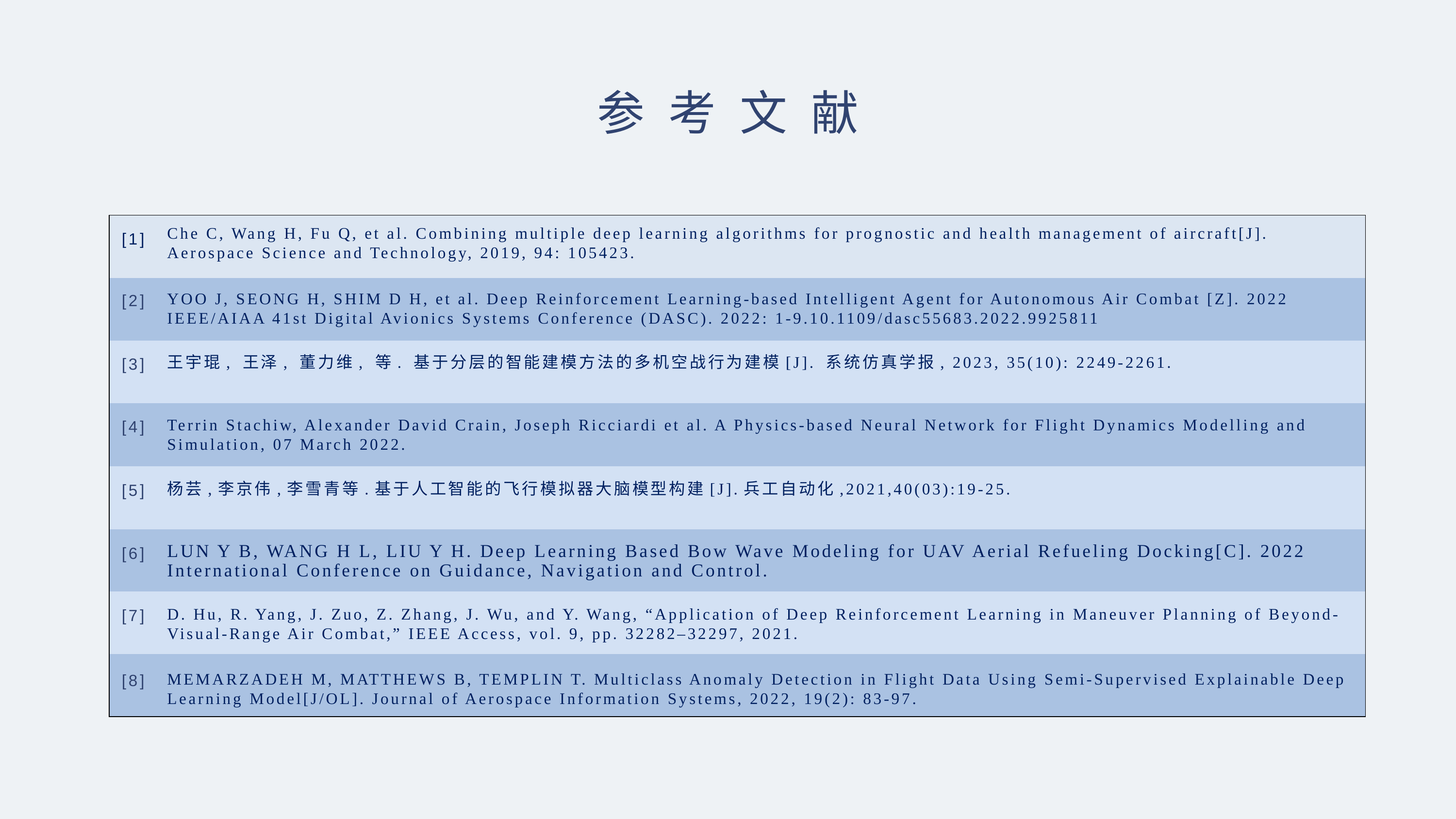

参考文献
|  |  |  |  |  |
| --- | --- | --- | --- | --- |
|  |  |  |  |  |
|  |  |  |  |  |
|  |  |  |  |  |
|  |  |  |  |  |
|  |  |  |  |  |
|  |  |  |  |  |
|  |  |  |  |  |
Che C, Wang H, Fu Q, et al. Combining multiple deep learning algorithms for prognostic and health management of aircraft[J]. Aerospace Science and Technology, 2019, 94: 105423.
YOO J, SEONG H, SHIM D H, et al. Deep Reinforcement Learning-based Intelligent Agent for Autonomous Air Combat [Z]. 2022 IEEE/AIAA 41st Digital Avionics Systems Conference (DASC). 2022: 1-9.10.1109/dasc55683.2022.9925811
王宇琨, 王泽, 董力维, 等. 基于分层的智能建模方法的多机空战行为建模[J]. 系统仿真学报, 2023, 35(10): 2249-2261.
Terrin Stachiw, Alexander David Crain, Joseph Ricciardi et al. A Physics-based Neural Network for Flight Dynamics Modelling and Simulation, 07 March 2022.
杨芸,李京伟,李雪青等.基于人工智能的飞行模拟器大脑模型构建[J].兵工自动化,2021,40(03):19-25.
LUN Y B, WANG H L, LIU Y H. Deep Learning Based Bow Wave Modeling for UAV Aerial Refueling Docking[C]. 2022 International Conference on Guidance, Navigation and Control.
D. Hu, R. Yang, J. Zuo, Z. Zhang, J. Wu, and Y. Wang, “Application of Deep Reinforcement Learning in Maneuver Planning of Beyond-Visual-Range Air Combat,” IEEE Access, vol. 9, pp. 32282–32297, 2021.
MEMARZADEH M, MATTHEWS B, TEMPLIN T. Multiclass Anomaly Detection in Flight Data Using Semi-Supervised Explainable Deep Learning Model[J/OL]. Journal of Aerospace Information Systems, 2022, 19(2): 83-97.
[1]
[2]
[3]
[4]
[5]
[6]
[7]
[8]